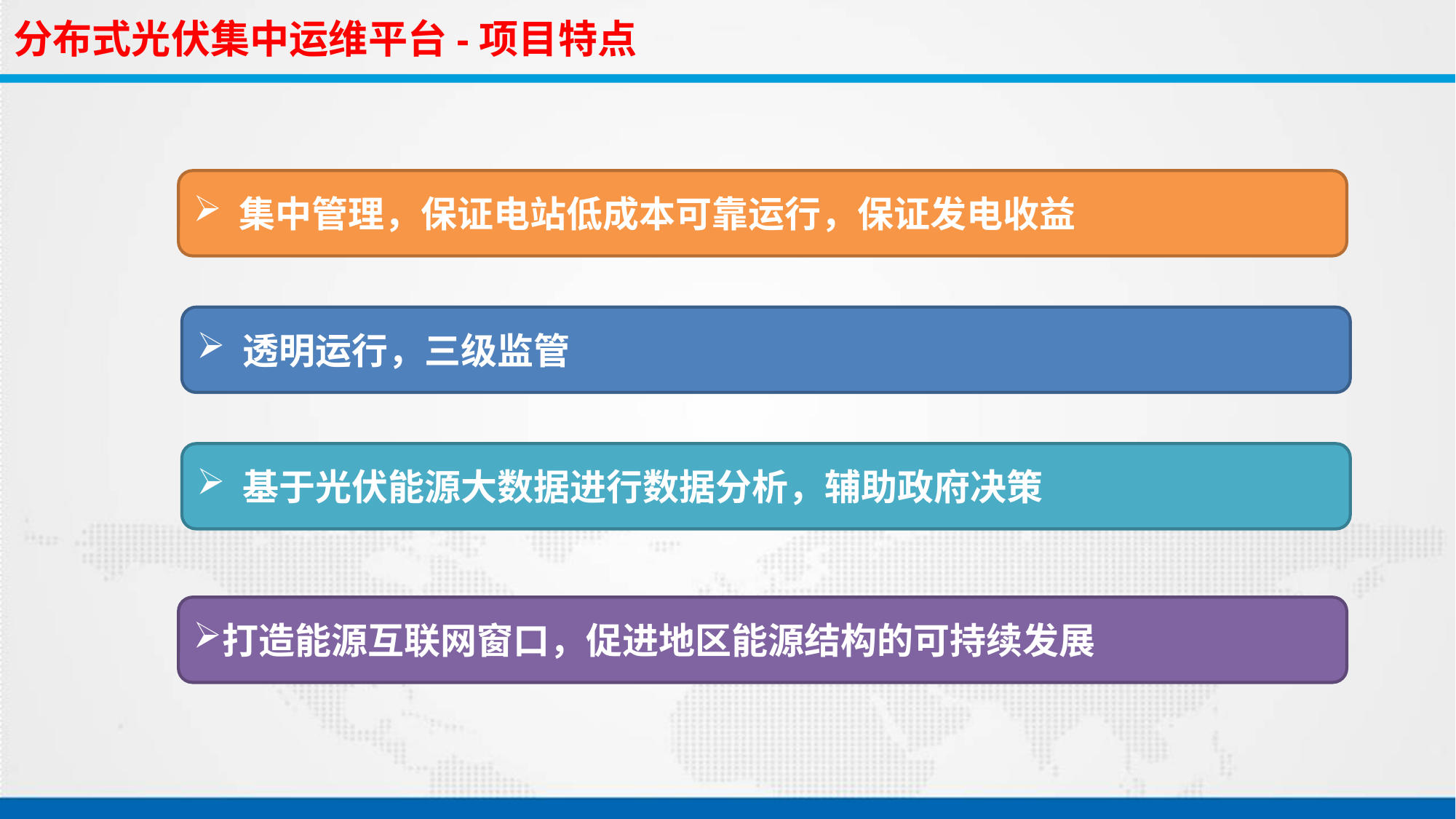

分布式光伏集中运维平台-项目特点
 集中管理，保证电站低成本可靠运行，保证发电收益
 透明运行，三级监管
 基于光伏能源大数据进行数据分析，辅助政府决策
打造能源互联网窗口，促进地区能源结构的可持续发展